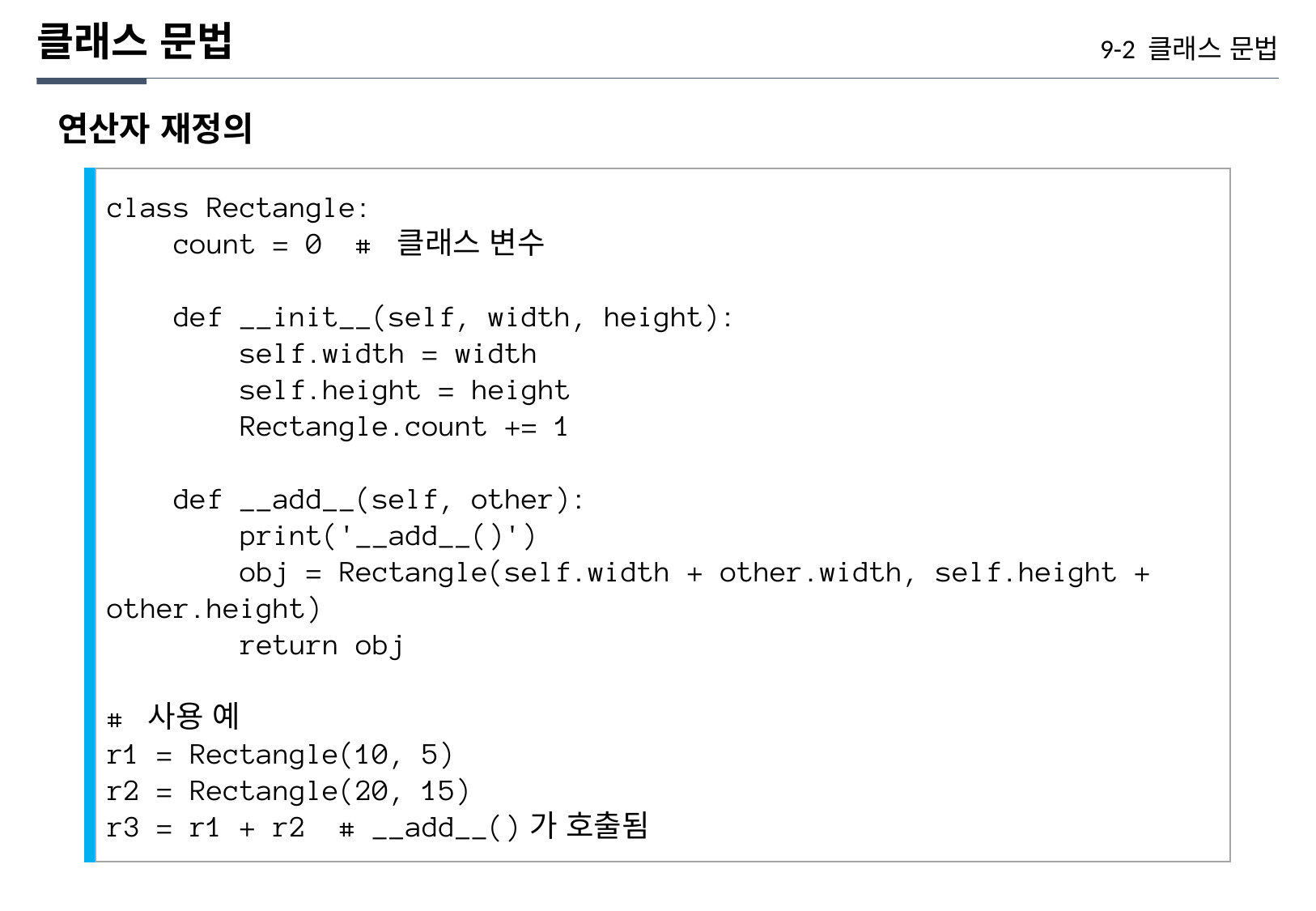

클래스 문법
9-2 클래스 문법
연산자 재정의

class Rectangle:
    count = 0  # 클래스 변수

    def __init__(self, width, height):
        self.width = width
        self.height = height
        Rectangle.count += 1

    def __add__(self, other):
        print('__add__()')
        obj = Rectangle(self.width + other.width, self.height + other.height)
        return obj

# 사용 예
r1 = Rectangle(10, 5)
r2 = Rectangle(20, 15)
r3 = r1 + r2  # __add__()가 호출됨